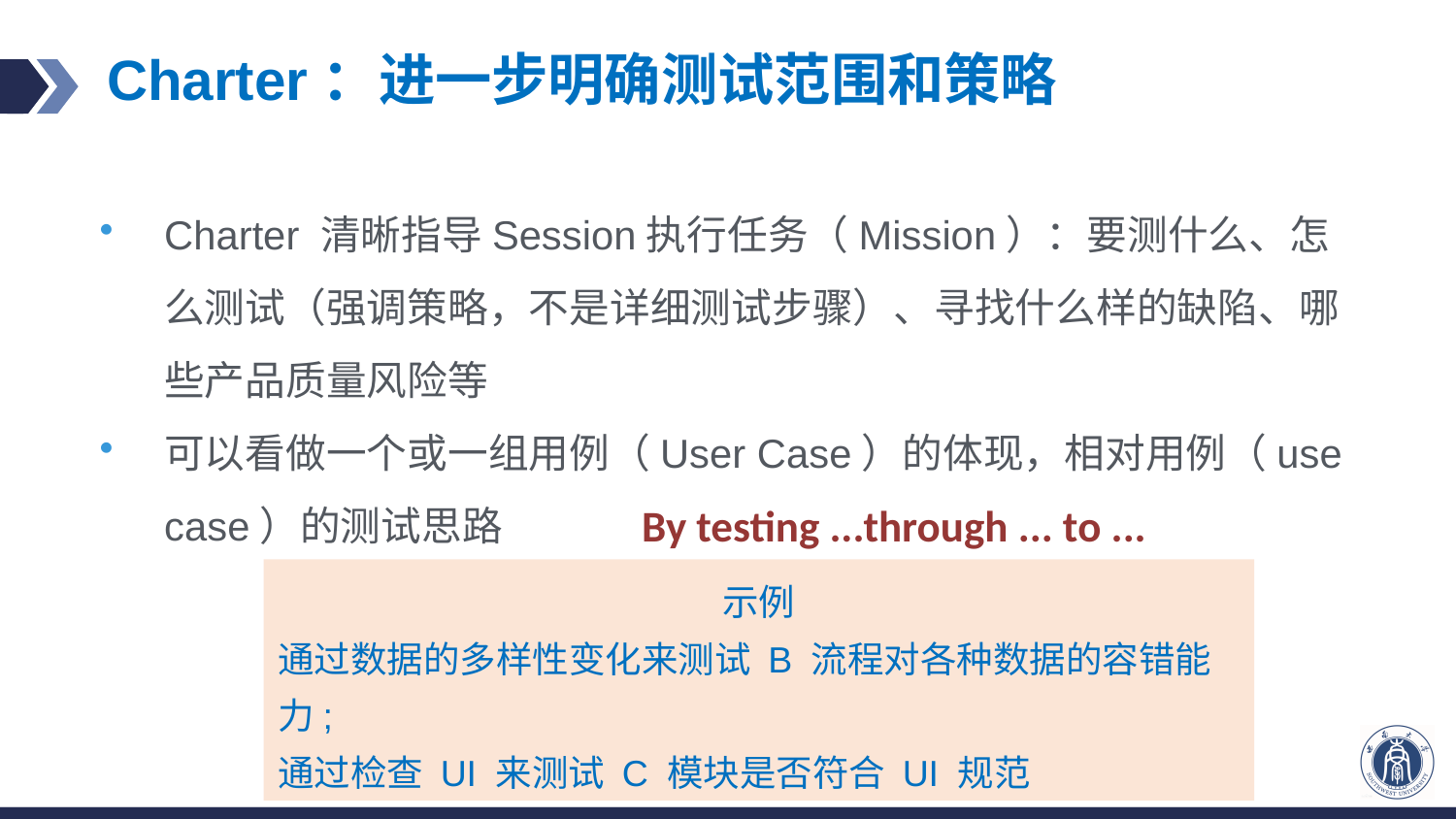

# Charter：进一步明确测试范围和策略
Charter 清晰指导Session执行任务（Mission）：要测什么、怎么测试（强调策略，不是详细测试步骤）、寻找什么样的缺陷、哪些产品质量风险等
可以看做一个或一组用例（User Case）的体现，相对用例（use case）的测试思路

By testing ...through ... to ...
示例
通过数据的多样性变化来测试 B 流程对各种数据的容错能力;
通过检查 UI 来测试 C 模块是否符合 UI 规范